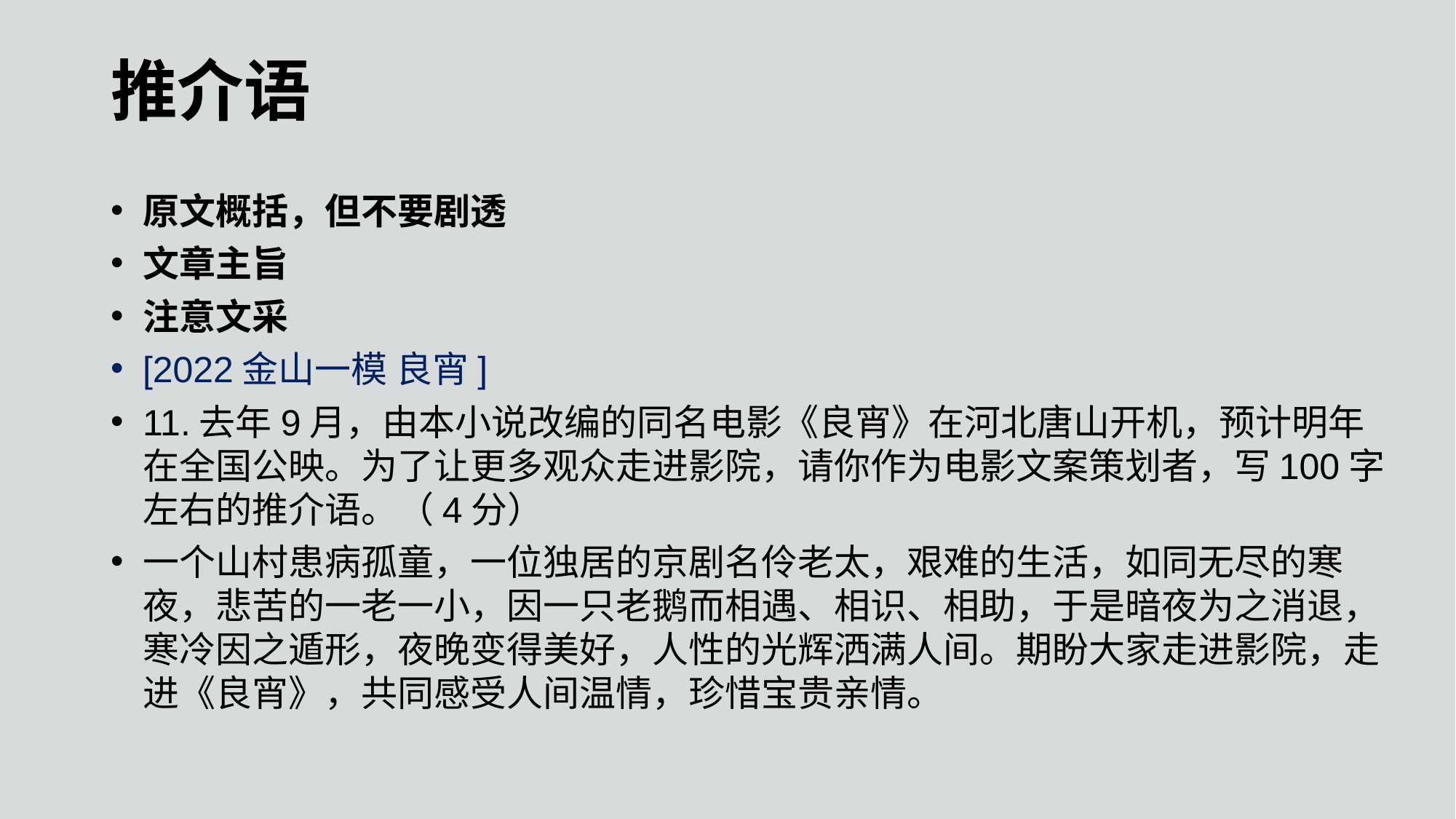

推介语
原文概括，但不要剧透
文章主旨
注意文采
[2022金山一模 良宵]
11.去年9月，由本小说改编的同名电影《良宵》在河北唐山开机，预计明年在全国公映。为了让更多观众走进影院，请你作为电影文案策划者，写100字左右的推介语。（4分）
一个山村患病孤童，一位独居的京剧名伶老太，艰难的生活，如同无尽的寒夜，悲苦的一老一小，因一只老鹅而相遇、相识、相助，于是暗夜为之消退，寒冷因之遁形，夜晚变得美好，人性的光辉洒满人间。期盼大家走进影院，走进《良宵》，共同感受人间温情，珍惜宝贵亲情。